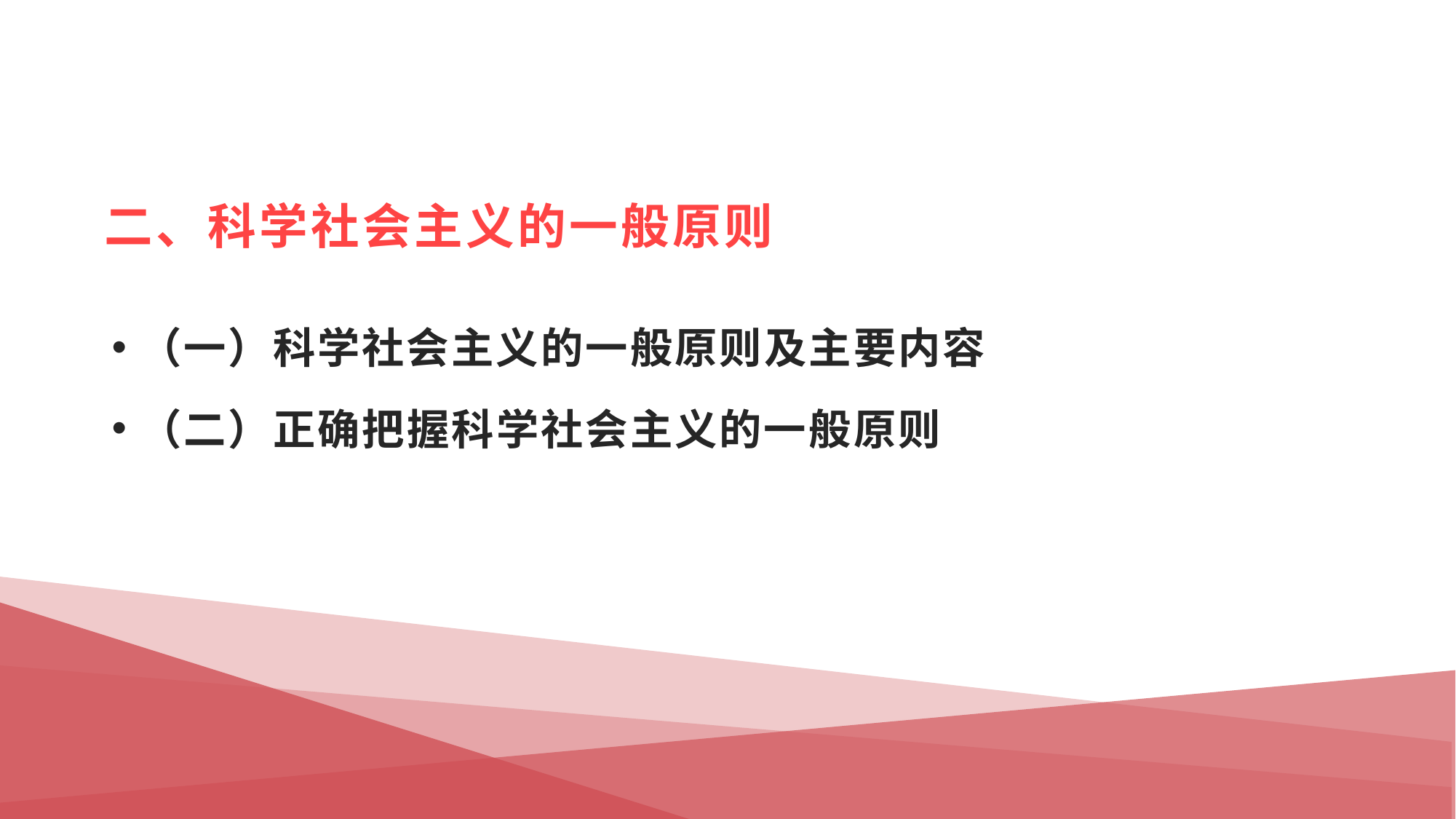

# 二、科学社会主义的一般原则
（一）科学社会主义的一般原则及主要内容
（二）正确把握科学社会主义的一般原则